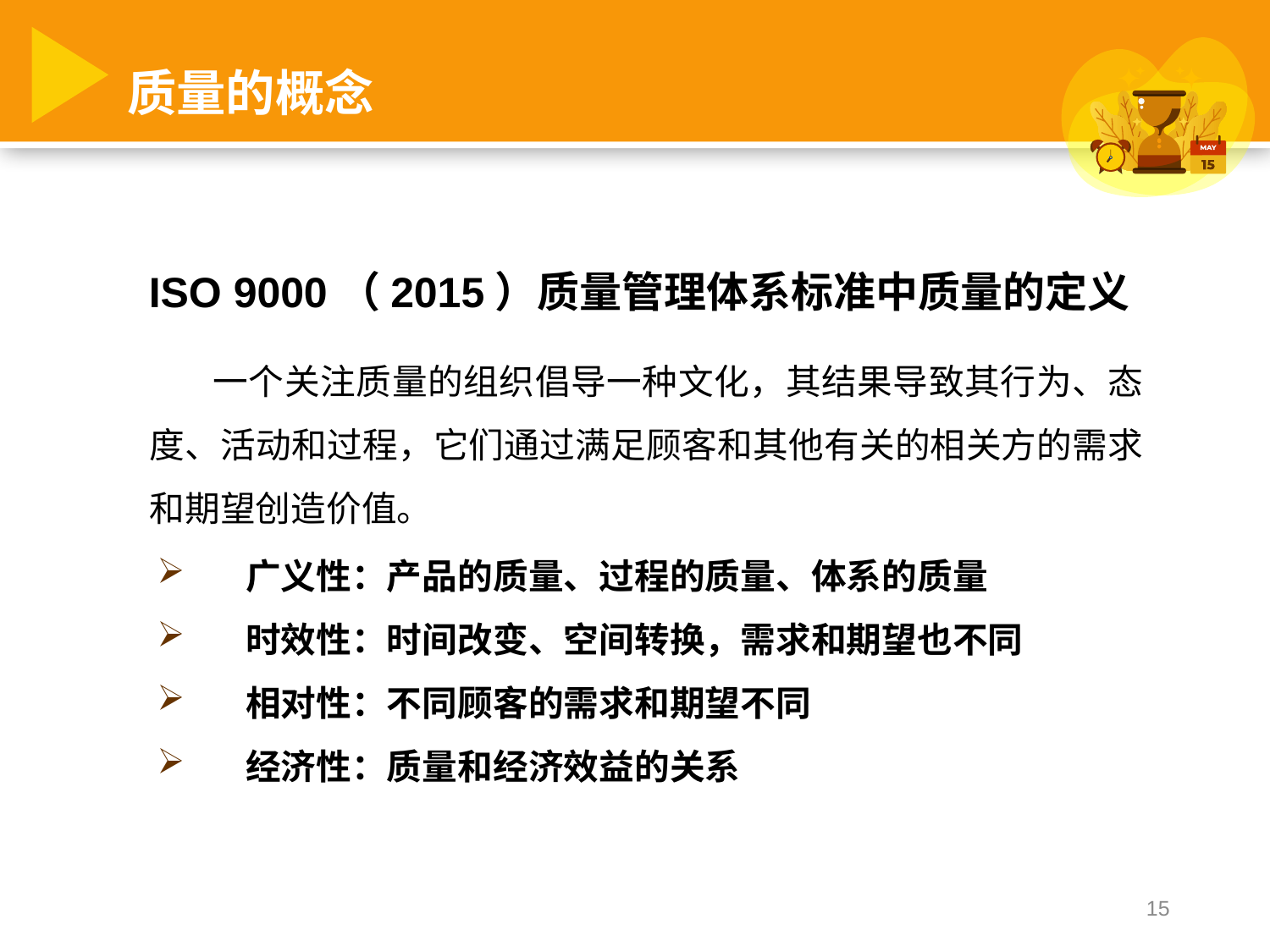

质量的概念

ISO 9000（2015）质量管理体系标准中质量的定义
一个关注质量的组织倡导一种文化，其结果导致其行为、态度、活动和过程，它们通过满足顾客和其他有关的相关方的需求和期望创造价值。
    广义性：产品的质量、过程的质量、体系的质量
    时效性：时间改变、空间转换，需求和期望也不同
    相对性：不同顾客的需求和期望不同
    经济性：质量和经济效益的关系
15